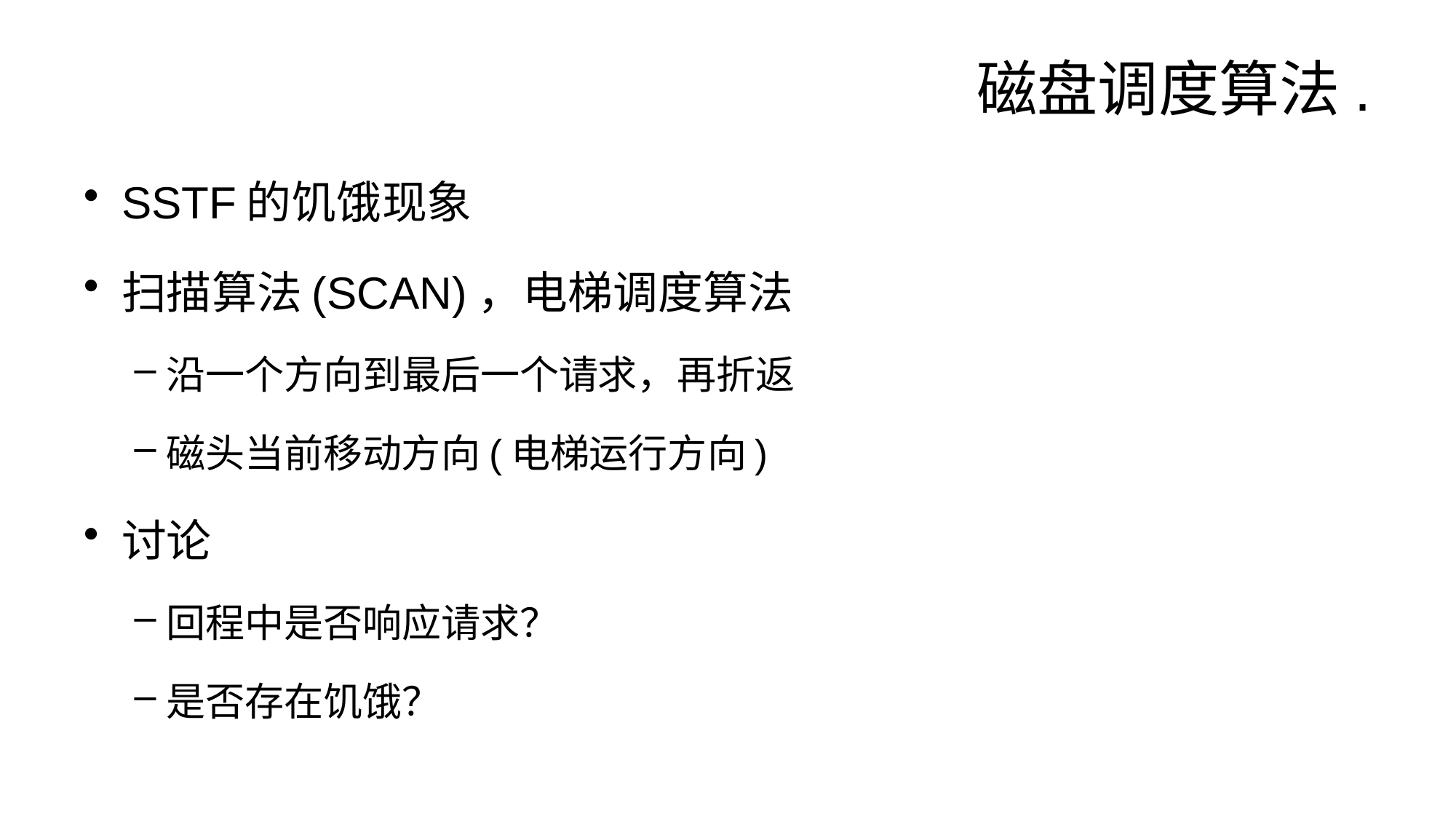

# 磁盘调度算法.
SSTF的饥饿现象
扫描算法(SCAN)，电梯调度算法
沿一个方向到最后一个请求，再折返
磁头当前移动方向(电梯运行方向)
讨论
回程中是否响应请求？
是否存在饥饿？